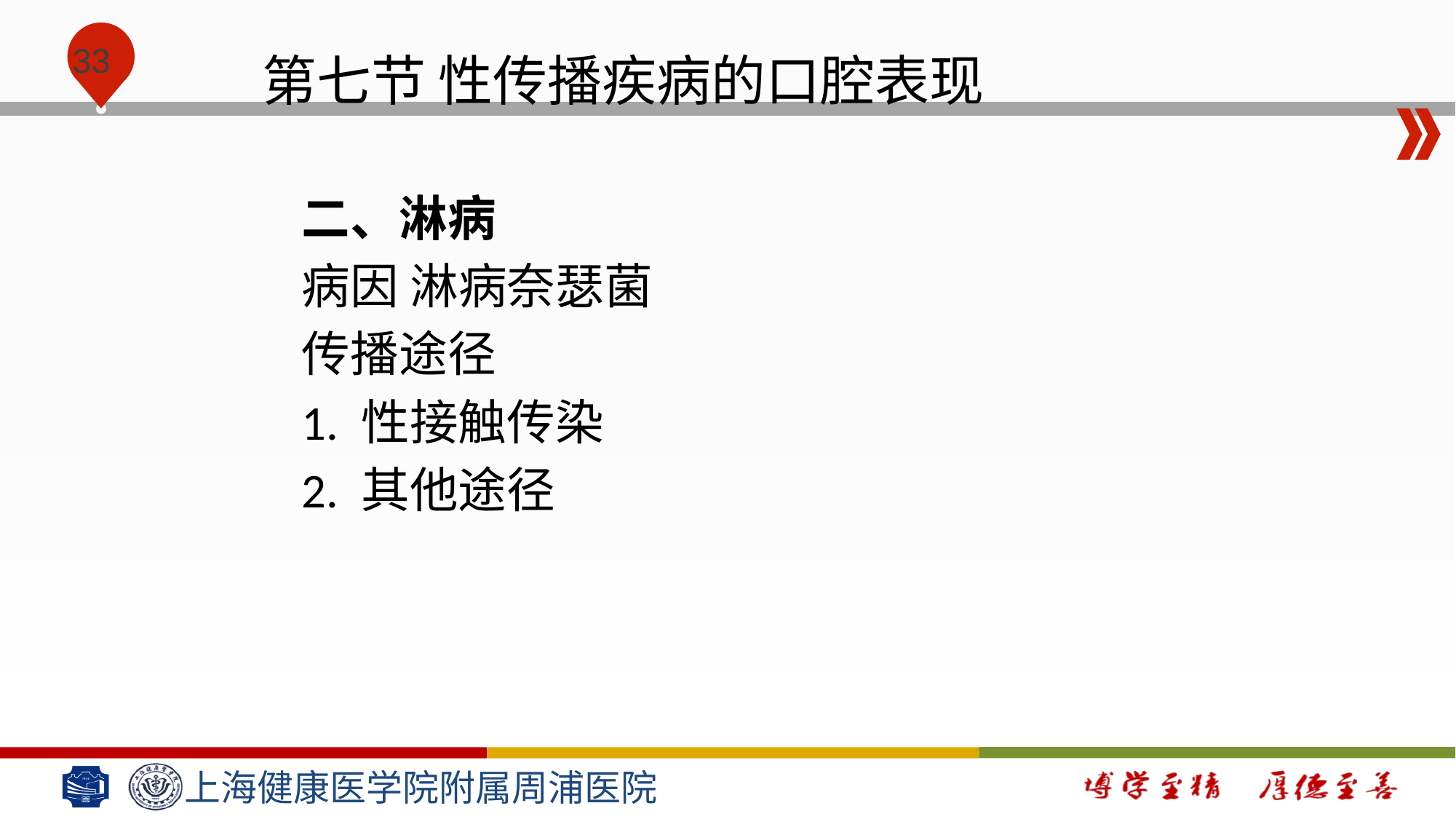

# 第七节 性传播疾病的口腔表现
二、淋病
病因 淋病奈瑟菌
传播途径
1. 性接触传染
2. 其他途径